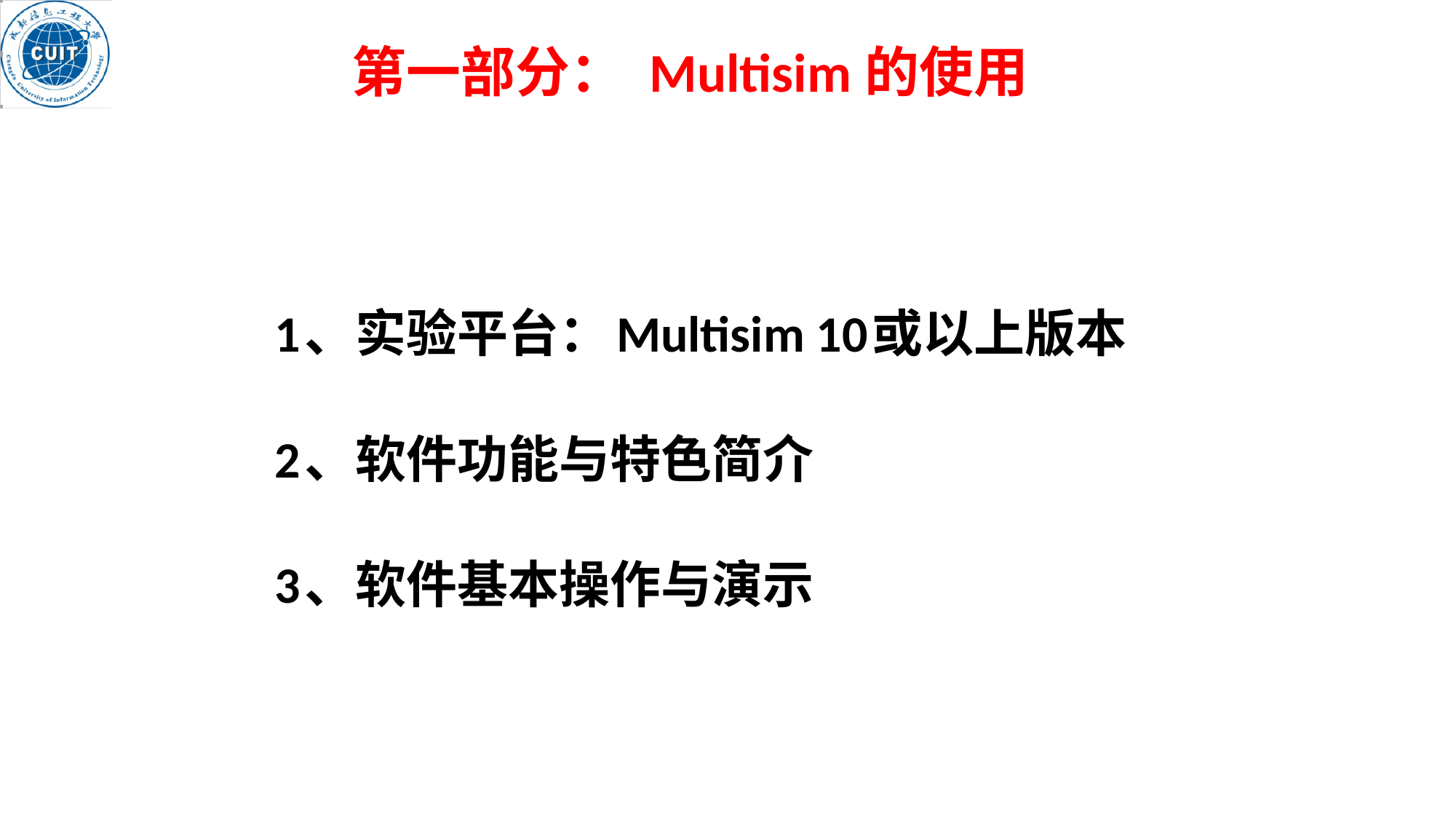

第一部分： Multisim的使用

1、实验平台：Multisim 10或以上版本

2、软件功能与特色简介

3、软件基本操作与演示